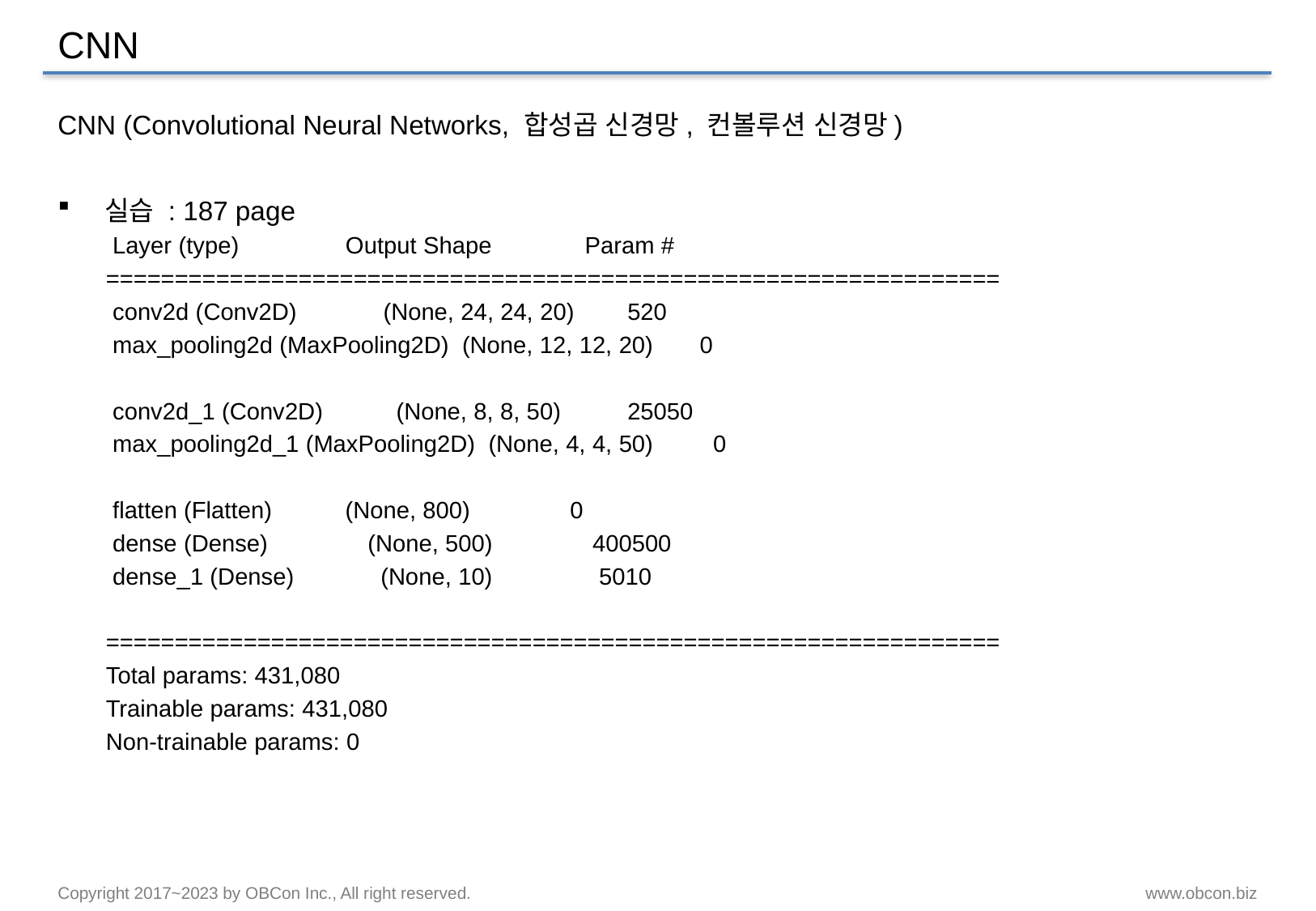

# CNN
CNN (Convolutional Neural Networks, 합성곱 신경망, 컨볼루션 신경망)
실습 : 187 page
 Layer (type)                Output Shape              Param #
=================================================================
 conv2d (Conv2D)             (None, 24, 24, 20)        520
 max_pooling2d (MaxPooling2D)  (None, 12, 12, 20)       0

 conv2d_1 (Conv2D)           (None, 8, 8, 50)          25050
 max_pooling2d_1 (MaxPooling2D)  (None, 4, 4, 50)         0

 flatten (Flatten)           (None, 800)               0
 dense (Dense)               (None, 500)               400500
 dense_1 (Dense)             (None, 10)                5010

=================================================================
Total params: 431,080
Trainable params: 431,080
Non-trainable params: 0